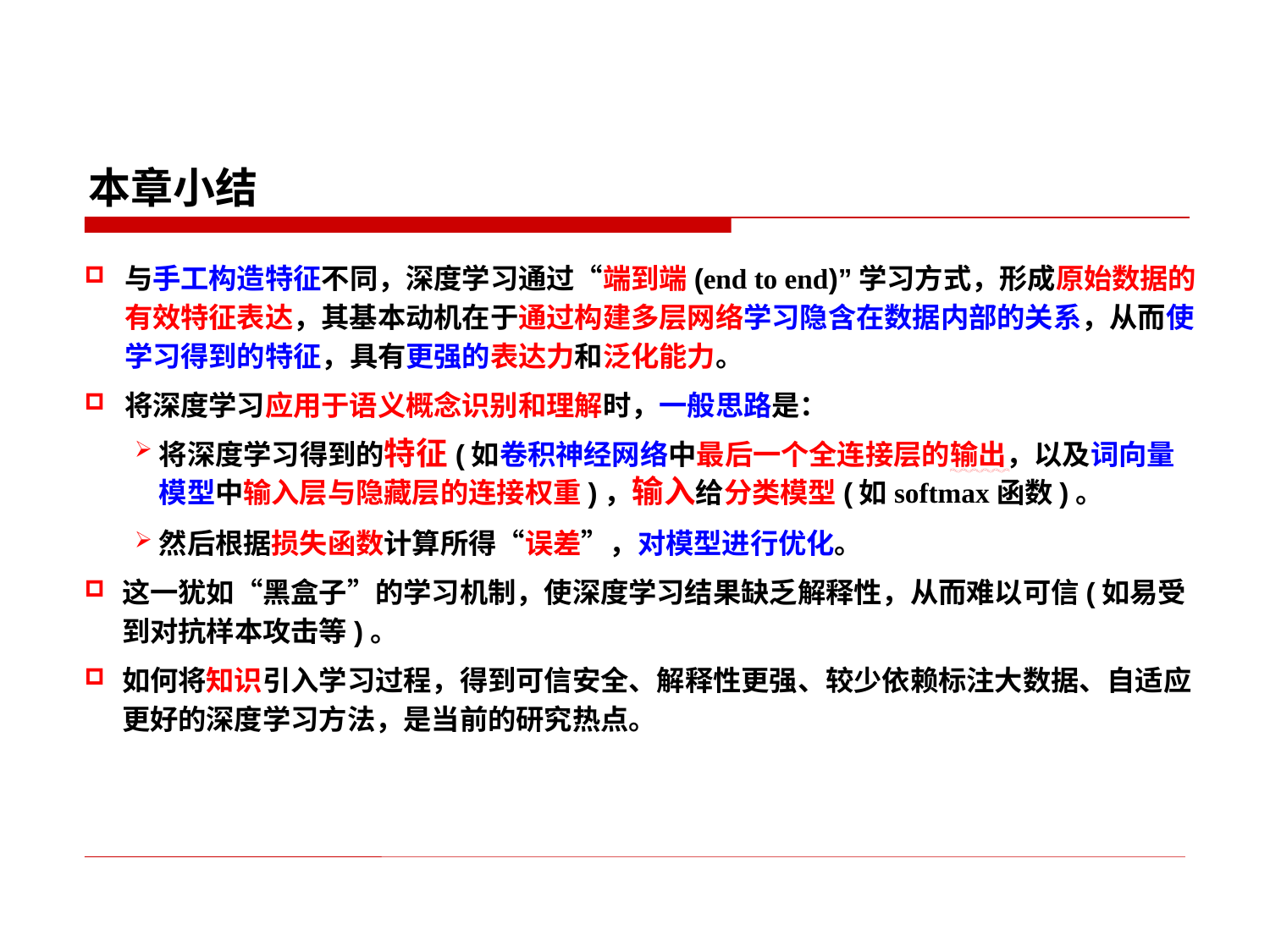

本章小结
与手工构造特征不同，深度学习通过“端到端(end to end)”学习方式，形成原始数据的有效特征表达，其基本动机在于通过构建多层网络学习隐含在数据内部的关系，从而使学习得到的特征，具有更强的表达力和泛化能力。
将深度学习应用于语义概念识别和理解时，一般思路是：
将深度学习得到的特征(如卷积神经网络中最后一个全连接层的输出，以及词向量模型中输入层与隐藏层的连接权重)，输入给分类模型(如softmax函数)。
然后根据损失函数计算所得“误差”，对模型进行优化。
这一犹如“黑盒子”的学习机制，使深度学习结果缺乏解释性，从而难以可信(如易受到对抗样本攻击等)。
如何将知识引入学习过程，得到可信安全、解释性更强、较少依赖标注大数据、自适应更好的深度学习方法，是当前的研究热点。